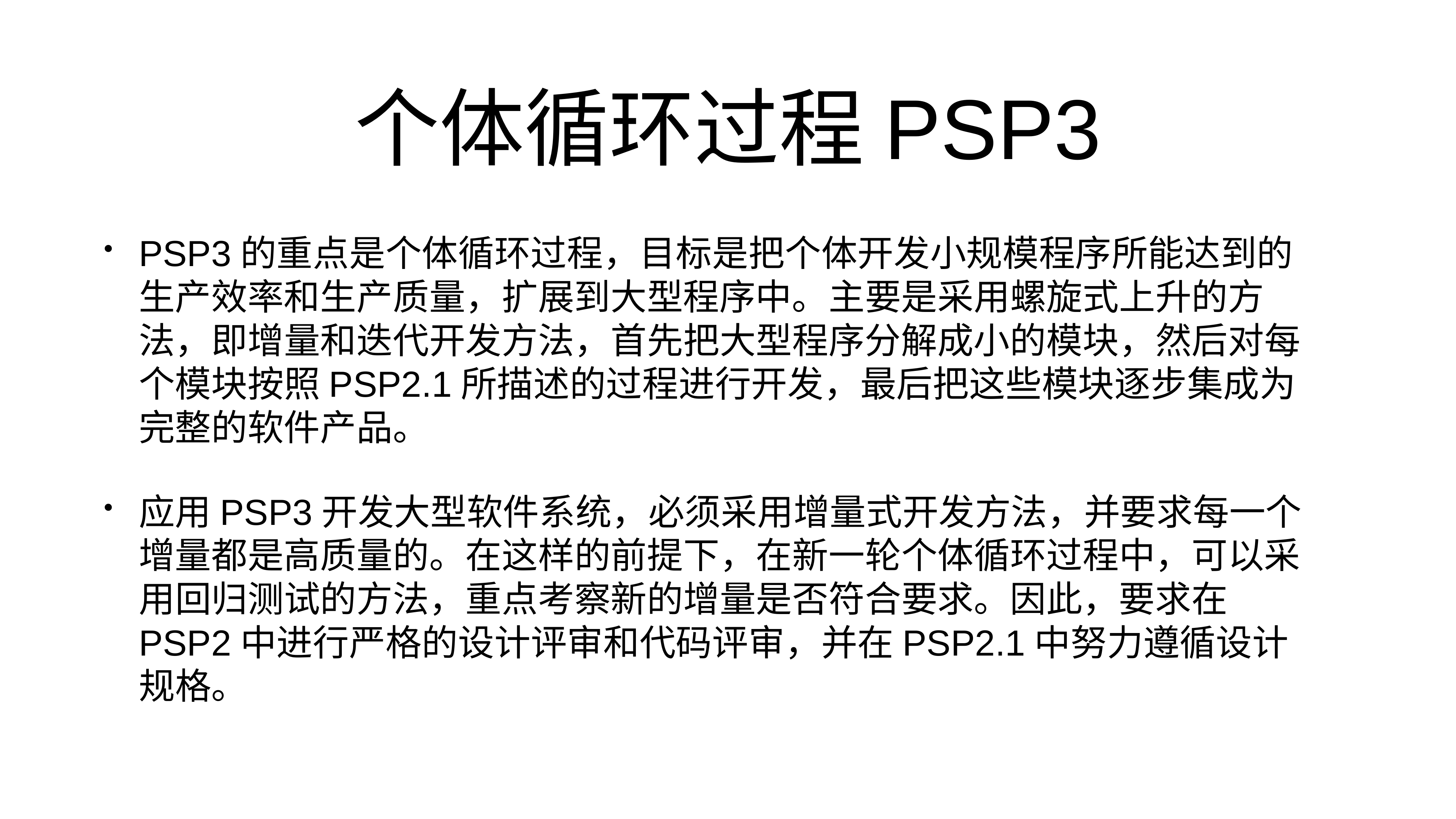

# 个体循环过程PSP3
PSP3的重点是个体循环过程，目标是把个体开发小规模程序所能达到的生产效率和生产质量，扩展到大型程序中。主要是采用螺旋式上升的方法，即增量和迭代开发方法，首先把大型程序分解成小的模块，然后对每个模块按照PSP2.1所描述的过程进行开发，最后把这些模块逐步集成为完整的软件产品。
应用PSP3开发大型软件系统，必须采用增量式开发方法，并要求每一个增量都是高质量的。在这样的前提下，在新一轮个体循环过程中，可以采用回归测试的方法，重点考察新的增量是否符合要求。因此，要求在PSP2中进行严格的设计评审和代码评审，并在PSP2.1中努力遵循设计规格。